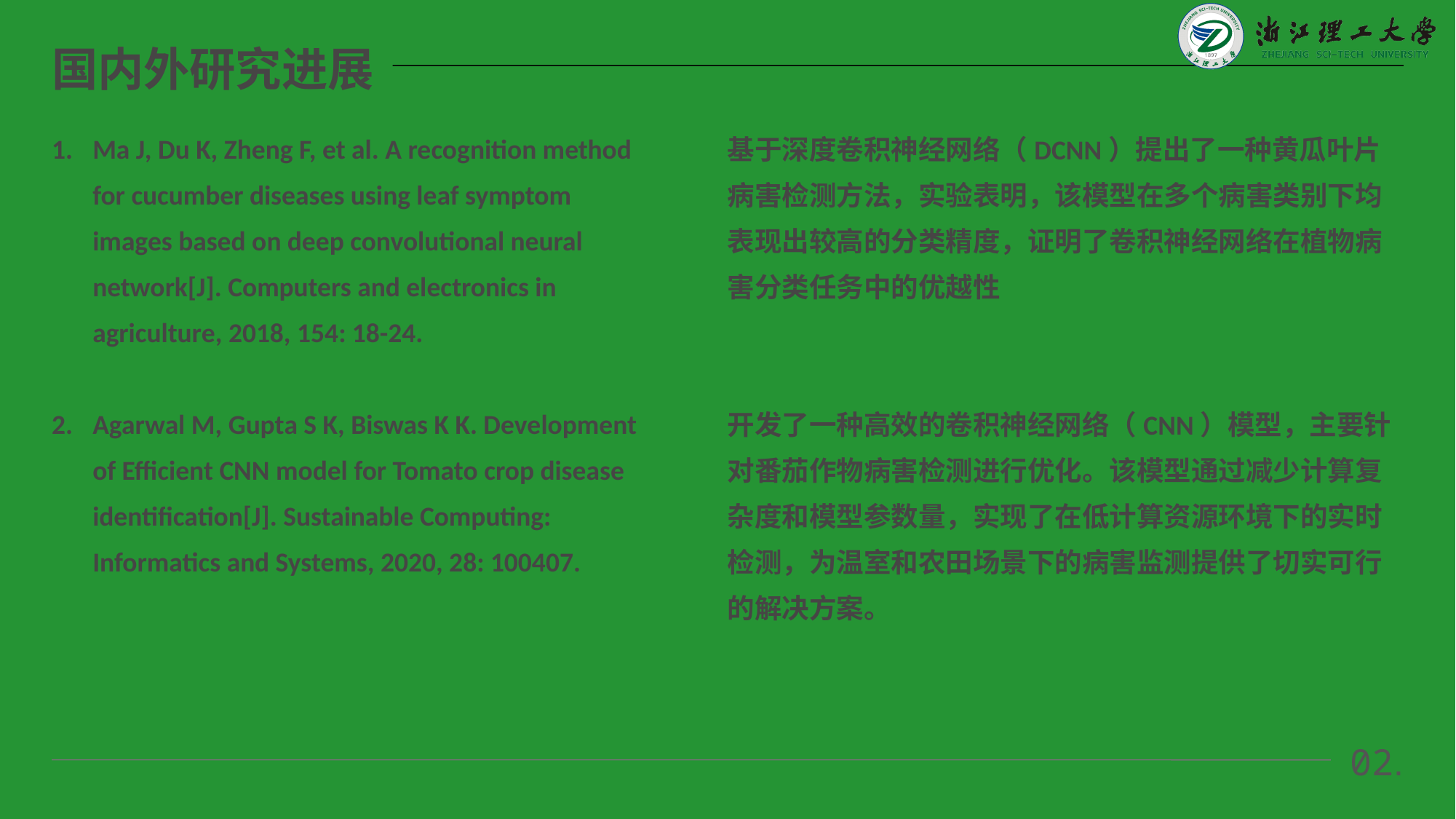

国内外研究进展

Ma J, Du K, Zheng F, et al. A recognition method for cucumber diseases using leaf symptom images based on deep convolutional neural network[J]. Computers and electronics in agriculture, 2018, 154: 18-24.

Agarwal M, Gupta S K, Biswas K K. Development of Efficient CNN model for Tomato crop disease identification[J]. Sustainable Computing: Informatics and Systems, 2020, 28: 100407.
基于深度卷积神经网络（DCNN）提出了一种黄瓜叶片病害检测方法，实验表明，该模型在多个病害类别下均表现出较高的分类精度，证明了卷积神经网络在植物病害分类任务中的优越性
开发了一种高效的卷积神经网络（CNN）模型，主要针对番茄作物病害检测进行优化。该模型通过减少计算复杂度和模型参数量，实现了在低计算资源环境下的实时检测，为温室和农田场景下的病害监测提供了切实可行的解决方案。
02.